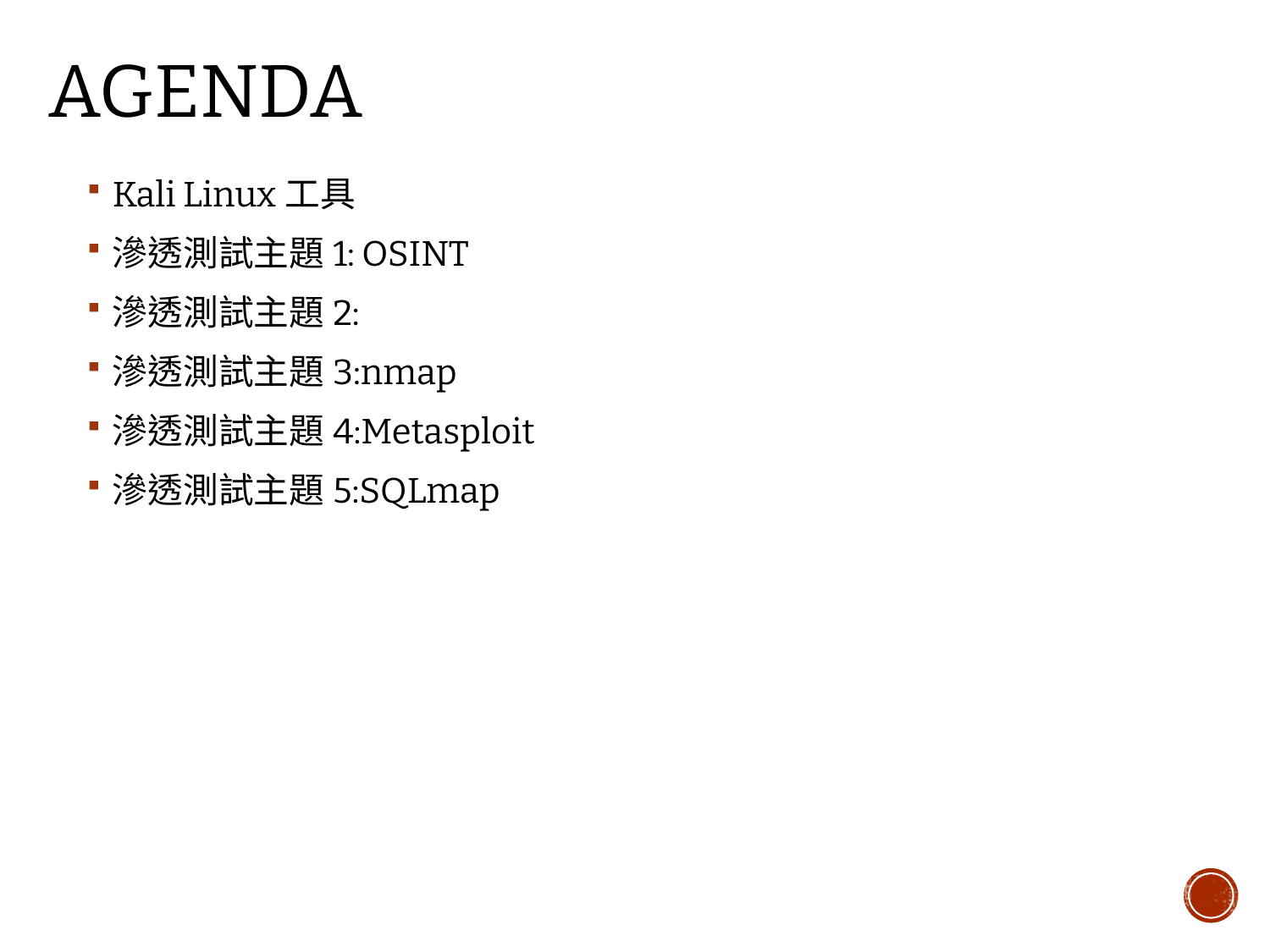

# Agenda
Kali Linux工具
滲透測試主題1: OSINT
滲透測試主題2:
滲透測試主題3:nmap
滲透測試主題4:Metasploit
滲透測試主題5:SQLmap